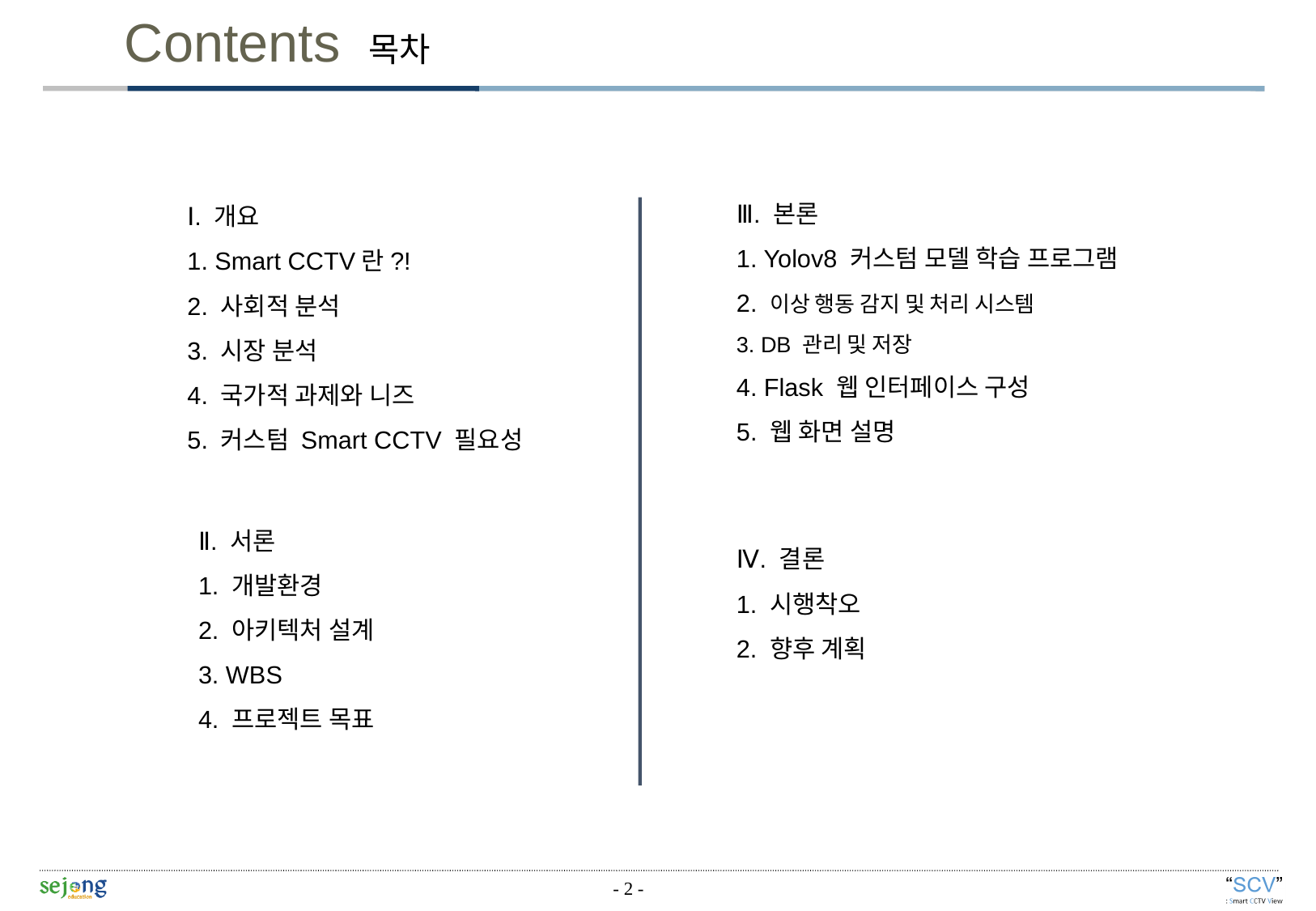

Contents 목차
Ⅲ. 본론
1. Yolov8 커스텀 모델 학습 프로그램
2. 이상 행동 감지 및 처리 시스템
3. DB 관리 및 저장
4. Flask 웹 인터페이스 구성
5. 웹 화면 설명
Ⅰ. 개요
1. Smart CCTV란?!
2. 사회적 분석
3. 시장 분석
4. 국가적 과제와 니즈
5. 커스텀 Smart CCTV 필요성

Ⅱ. 서론
1. 개발환경
2. 아키텍처 설계
3. WBS
4. 프로젝트 목표
Ⅳ. 결론
1. 시행착오
2. 향후 계획